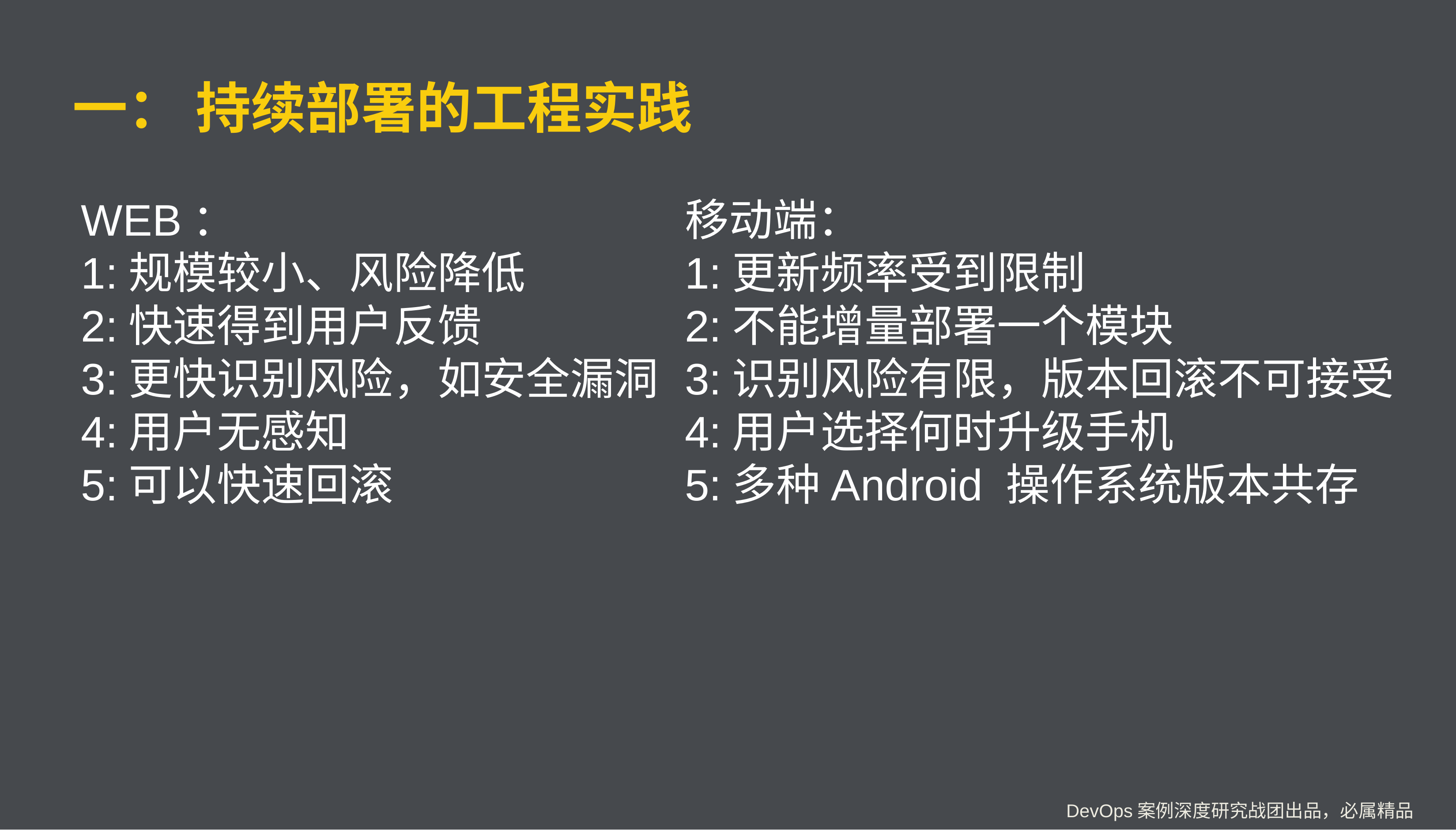

# 一： 持续部署的工程实践
移动端：
1:更新频率受到限制
2:不能增量部署一个模块
3:识别风险有限，版本回滚不可接受
4:用户选择何时升级手机
5:多种Android 操作系统版本共存

WEB：
1:规模较小、风险降低
2:快速得到用户反馈
3:更快识别风险，如安全漏洞
4:用户无感知
5:可以快速回滚